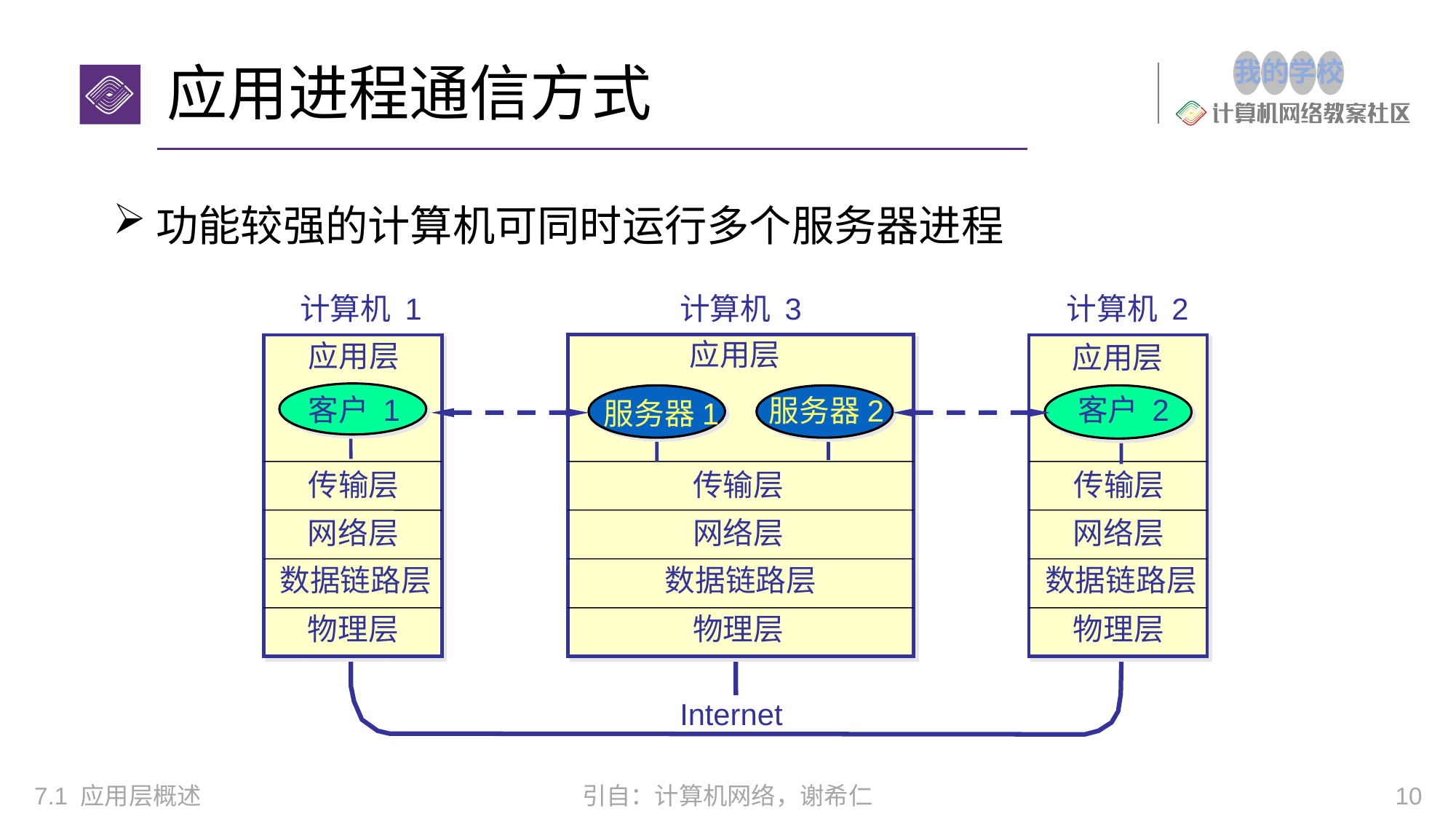

# 应用进程通信方式
功能较强的计算机可同时运行多个服务器进程

计算机 1
应用层

客户 1

传输层

网络层

数据链路层

物理层

计算机 3
计算机 2
应用层
应用层

客户 2
服务器2
服务器1

传输层
传输层

网络层
网络层

数据链路层
数据链路层

物理层
物理层

Internet
7.1 应用层概述
引自：计算机网络，谢希仁
10